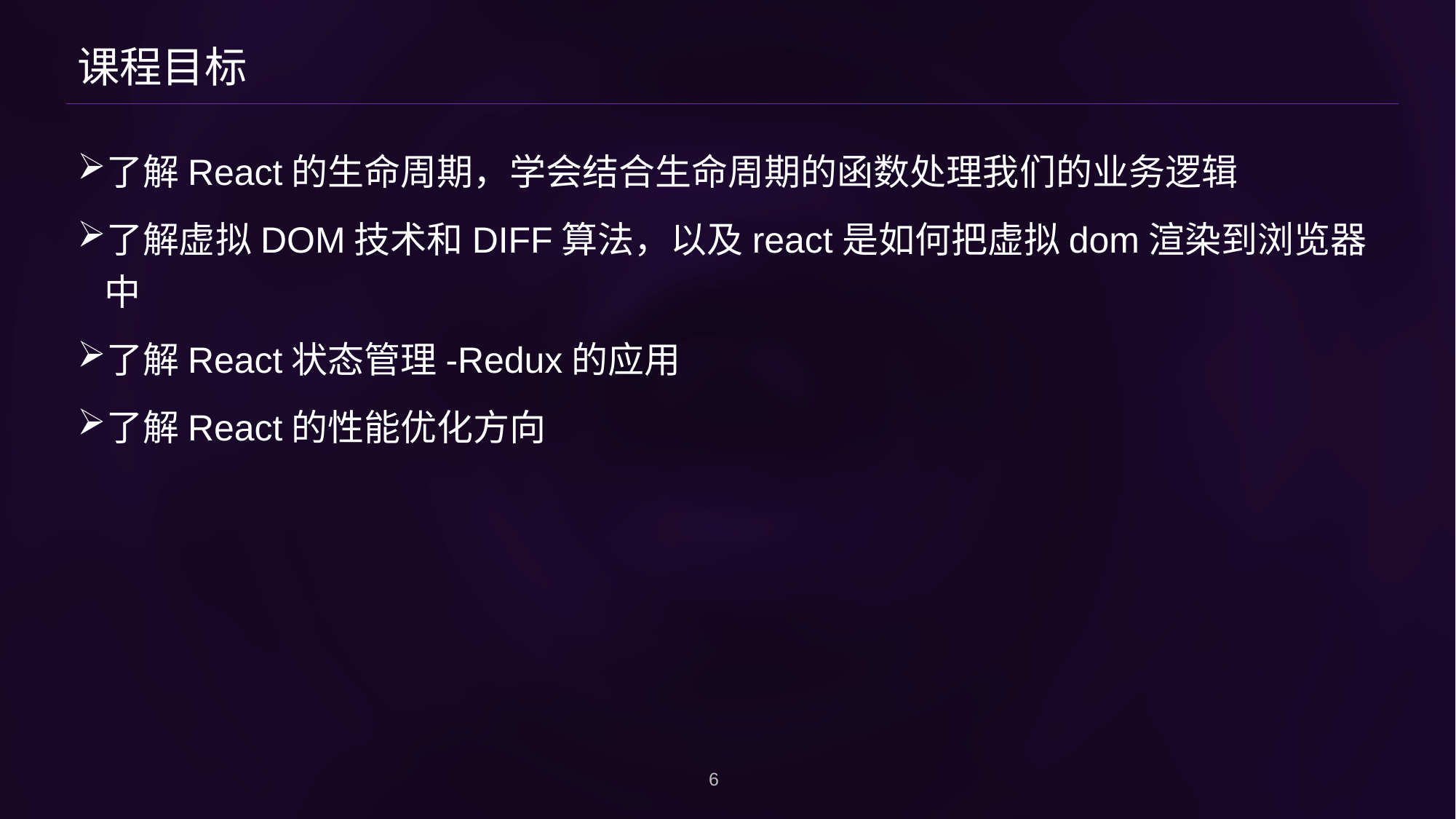

# 课程目标
了解React的生命周期，学会结合生命周期的函数处理我们的业务逻辑
了解虚拟DOM技术和DIFF算法，以及react是如何把虚拟dom渲染到浏览器中
了解React状态管理-Redux的应用
了解React的性能优化方向
6